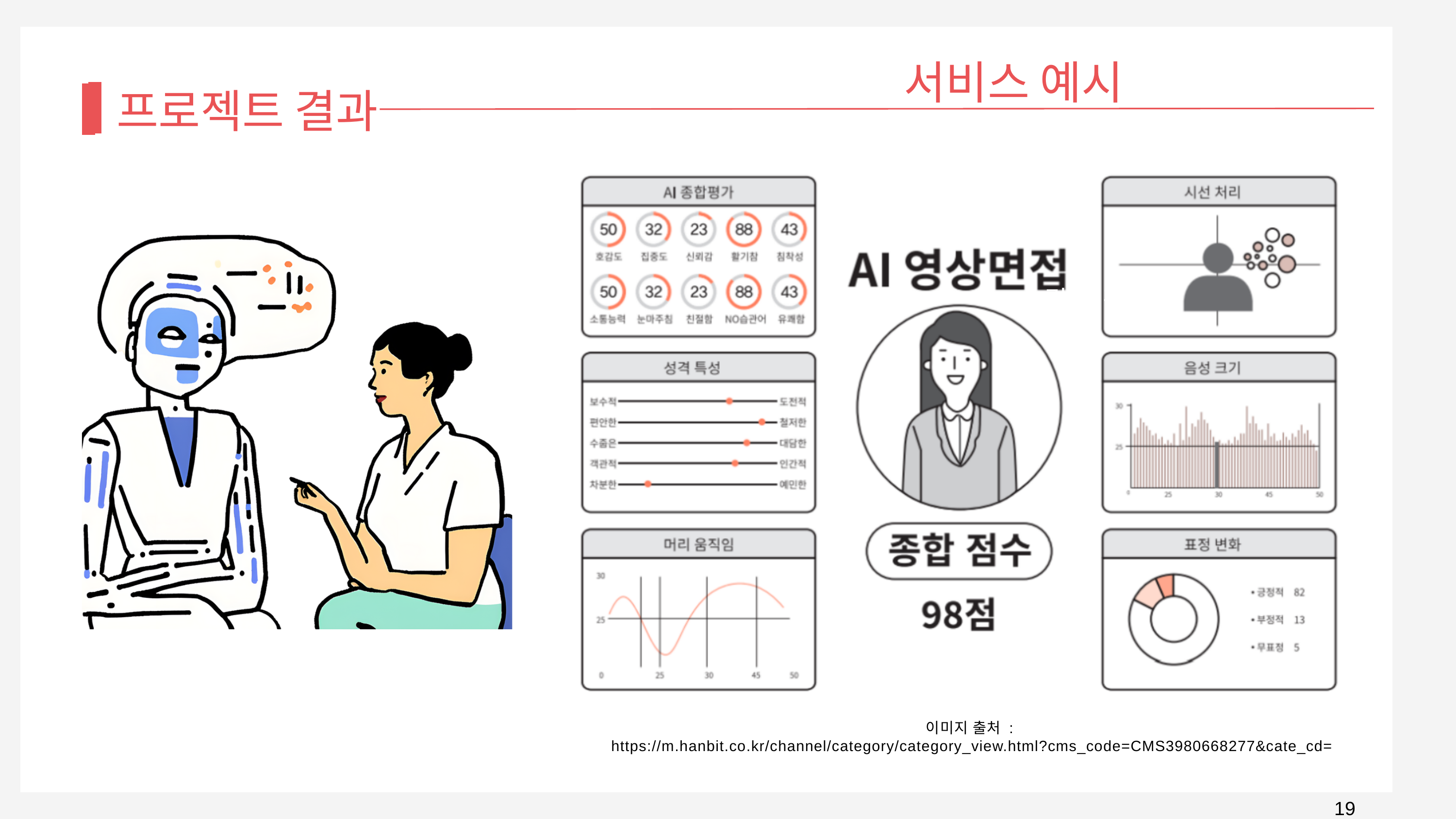

서비스 예시
프로젝트 결과

감정 평가
이미지 출처 :
https://m.hanbit.co.kr/channel/category/category_view.html?cms_code=CMS3980668277&cate_cd=
19